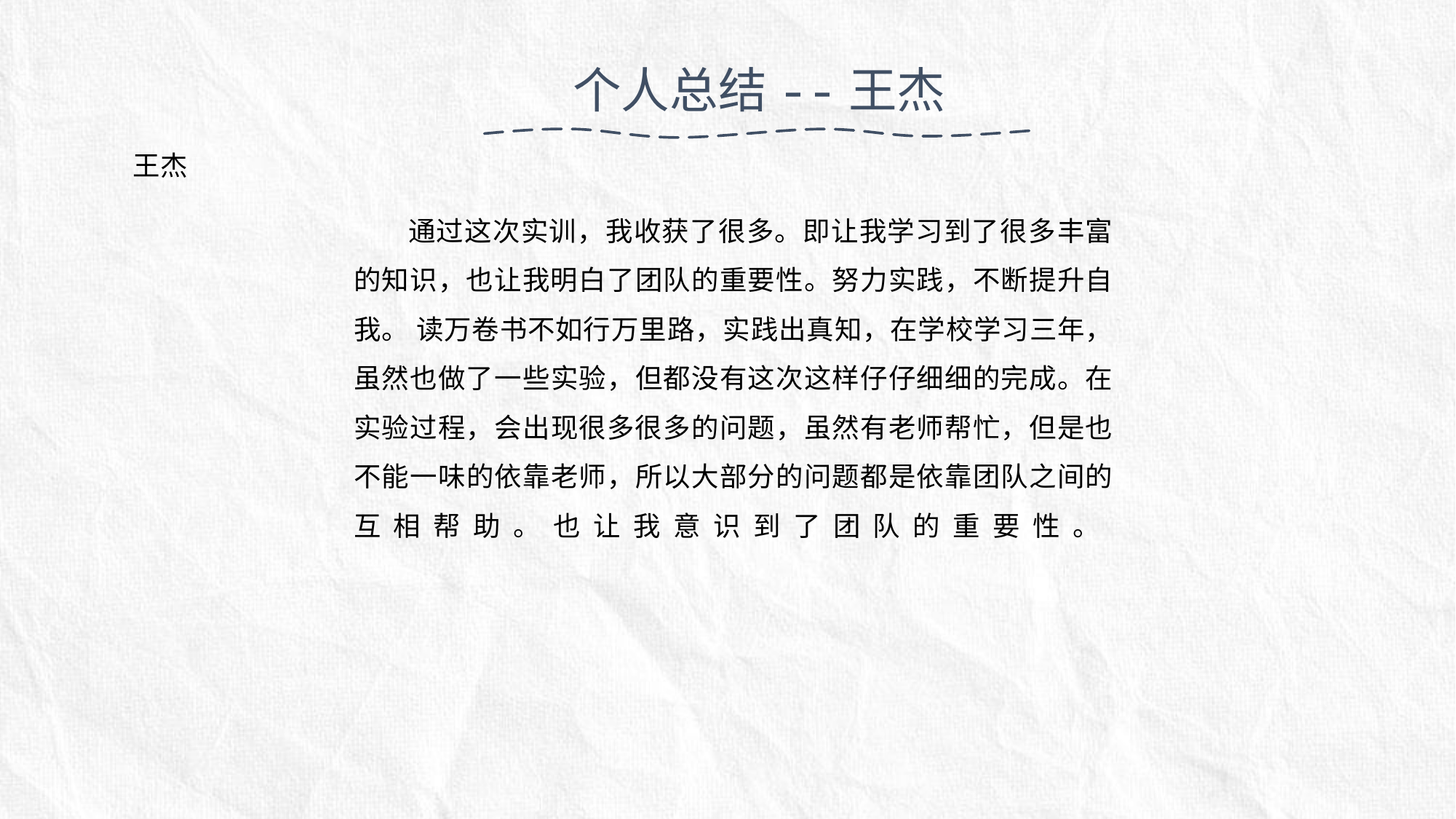

个人总结--王杰

王杰
通过这次实训，我收获了很多。即让我学习到了很多丰富的知识，也让我明白了团队的重要性。努力实践，不断提升自我。 读万卷书不如行万里路，实践出真知，在学校学习三年，虽然也做了一些实验，但都没有这次这样仔仔细细的完成。在实验过程，会出现很多很多的问题，虽然有老师帮忙，但是也不能一味的依靠老师，所以大部分的问题都是依靠团队之间的互相帮助。也让我意识到了团队的重要性。